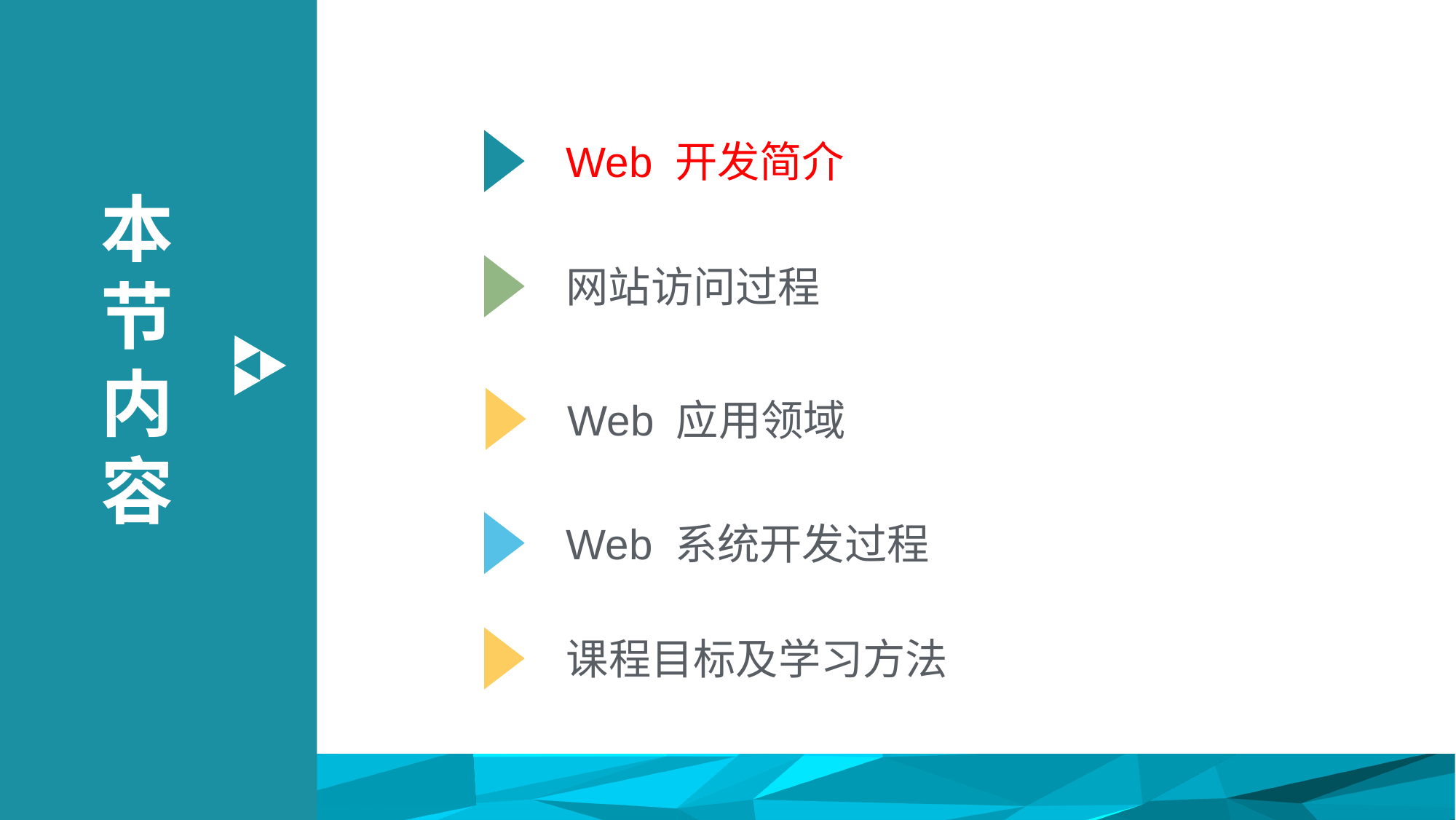

本节内容
Web 开发简介

网站访问过程

Web 应用领域

Web 系统开发过程

课程目标及学习方法